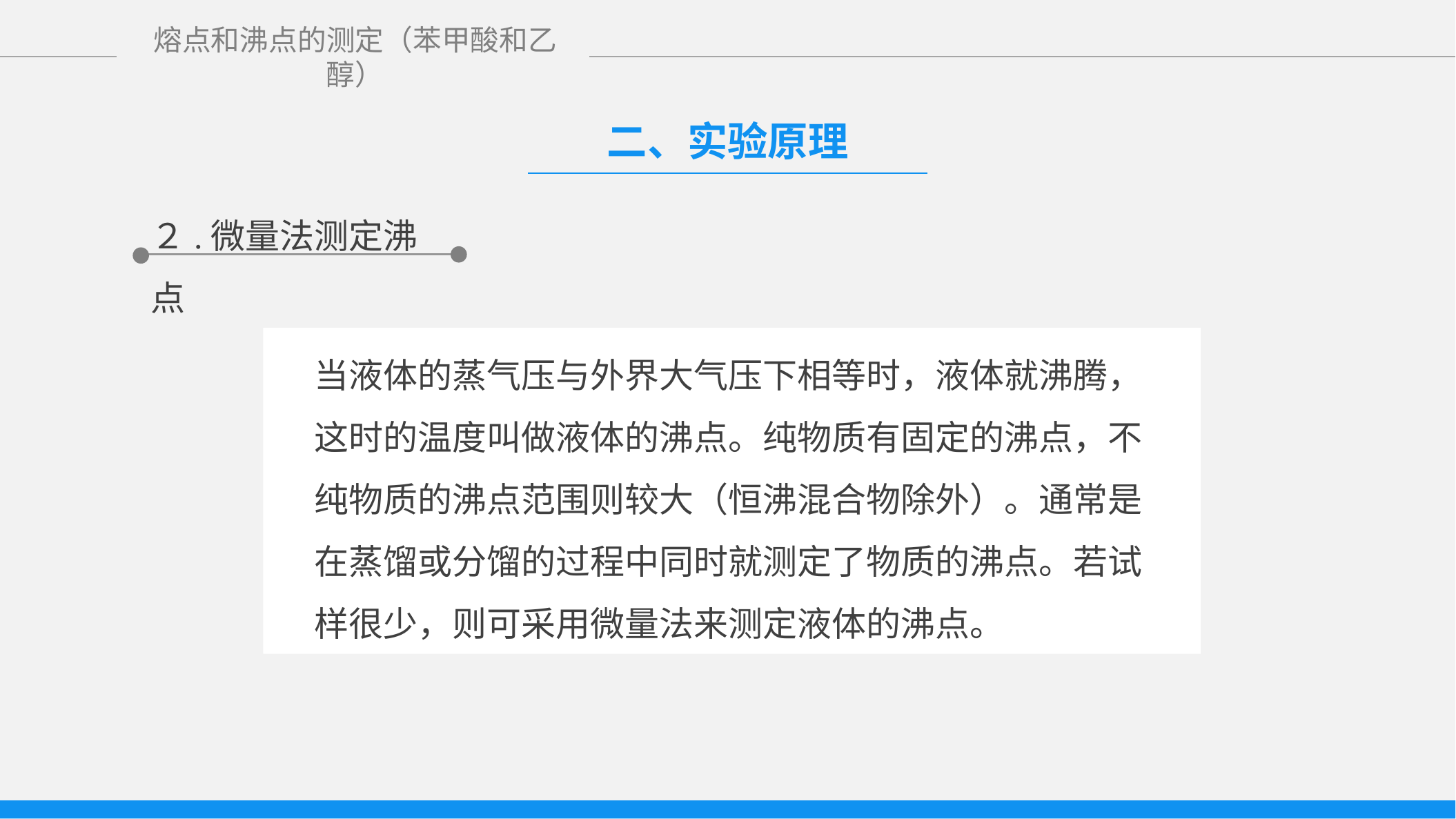

二、实验原理
２.微量法测定沸点

当液体的蒸气压与外界大气压下相等时，液体就沸腾，这时的温度叫做液体的沸点。纯物质有固定的沸点，不纯物质的沸点范围则较大（恒沸混合物除外）。通常是在蒸馏或分馏的过程中同时就测定了物质的沸点。若试样很少，则可采用微量法来测定液体的沸点。